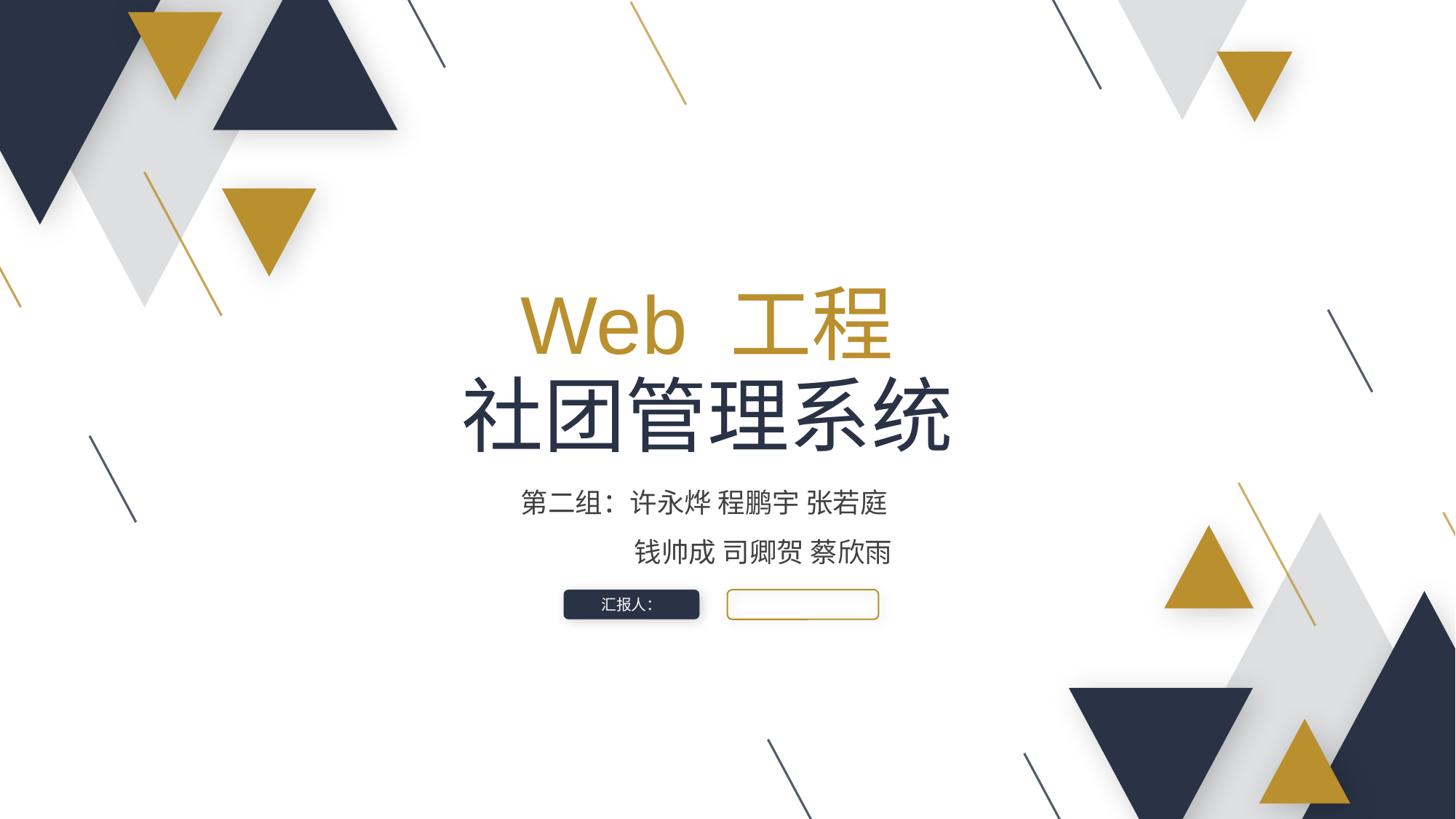

Web 工程
社团管理系统
第二组：许永烨 程鹏宇 张若庭
                 钱帅成 司卿贺 蔡欣雨

汇报人：